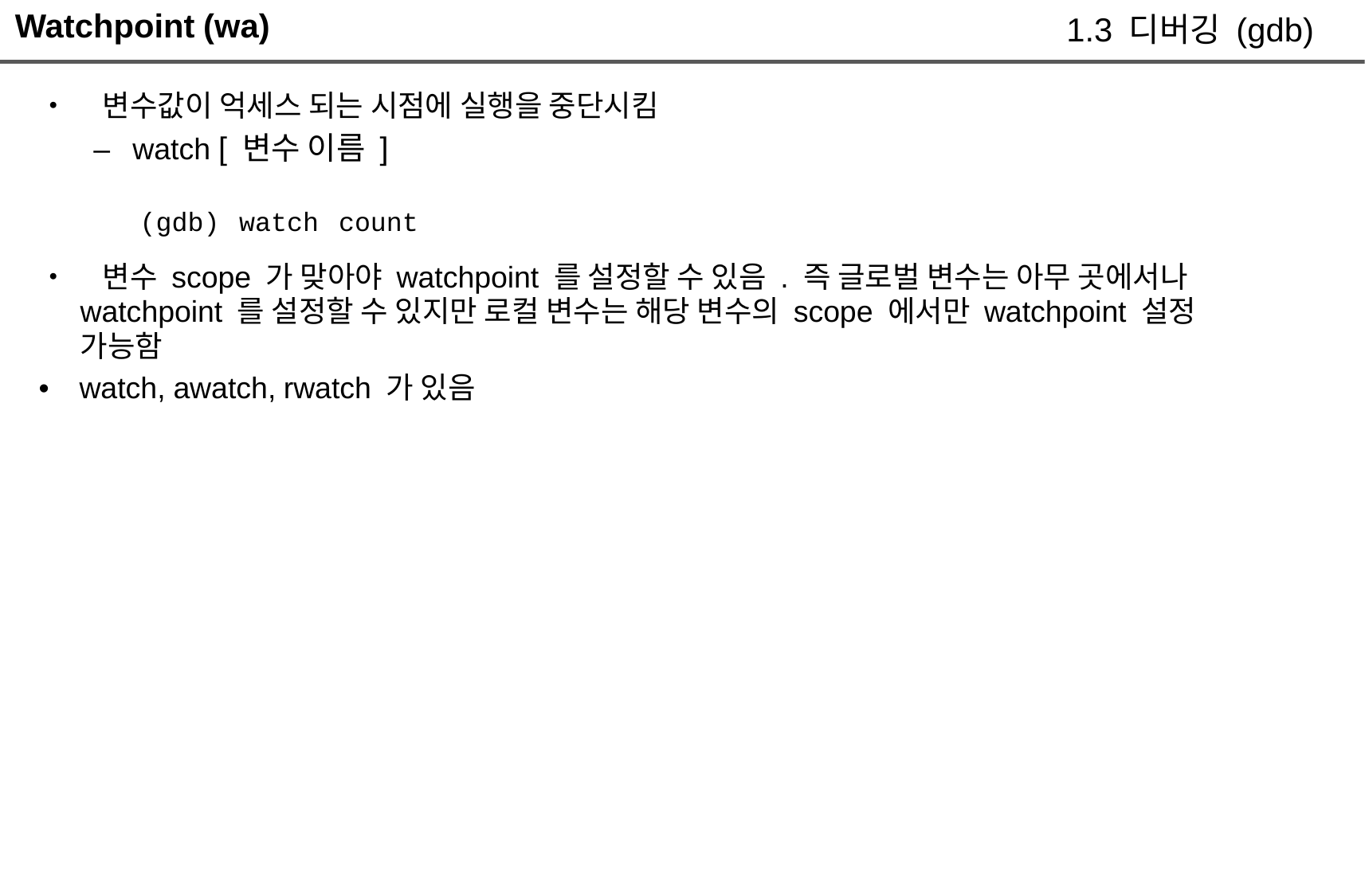

Watchpoint (wa)
1.3 디버깅 (gdb)

•    변수값이 억세스 되는 시점에 실행을 중단시킴
		–   watch [ 변수 이름 ]

			(gdb)   watch   count

•    변수 scope 가 맞아야 watchpoint 를 설정할 수 있음 . 즉 글로벌 변수는 아무 곳에서나
	watchpoint 를 설정할 수 있지만 로컬 변수는 해당 변수의 scope 에서만 watchpoint 설정
	가능함
•    watch, awatch, rwatch 가 있음